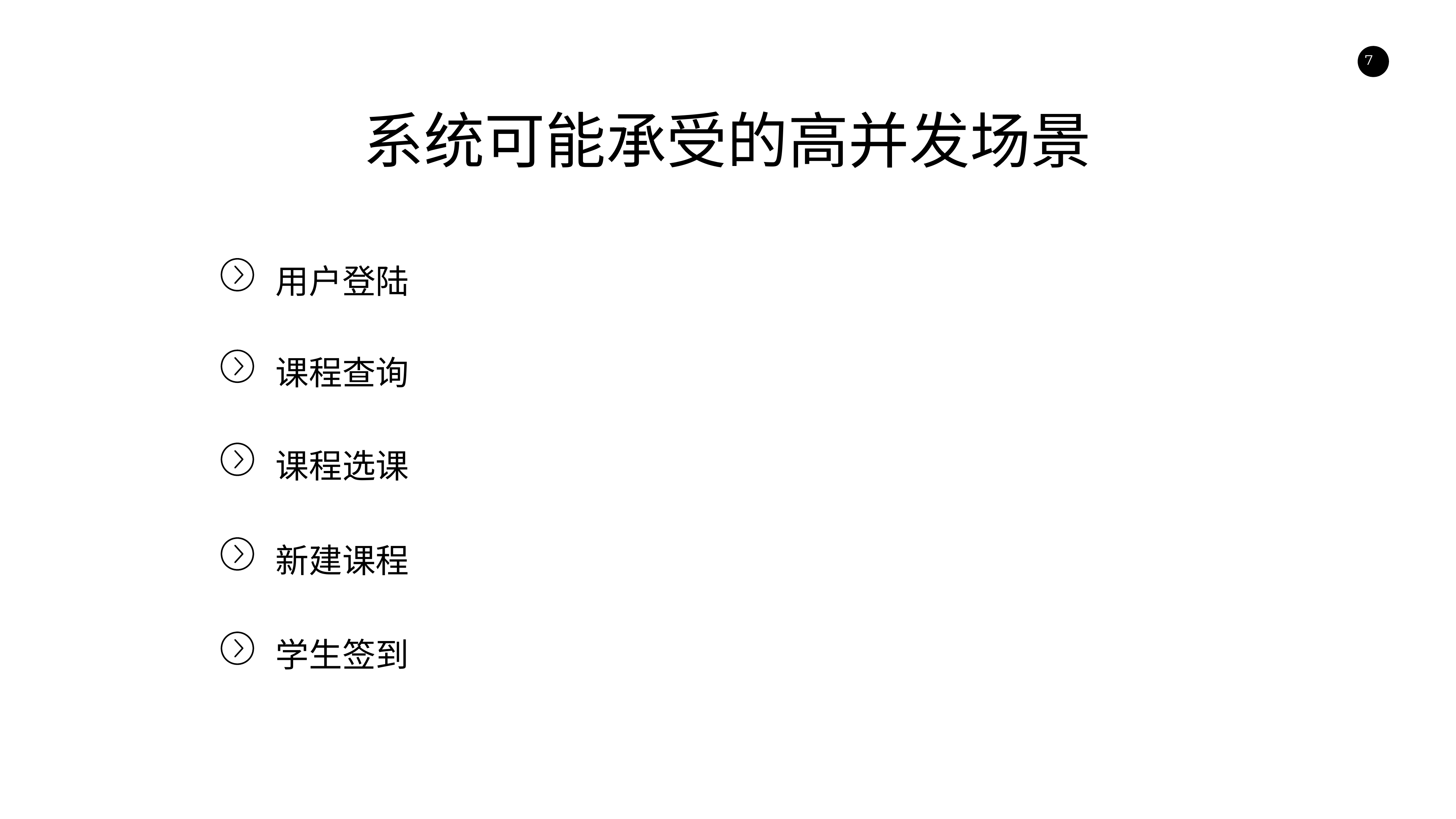

系统可能承受的高并发场景
用户登陆

课程查询

课程选课

新建课程

学生签到